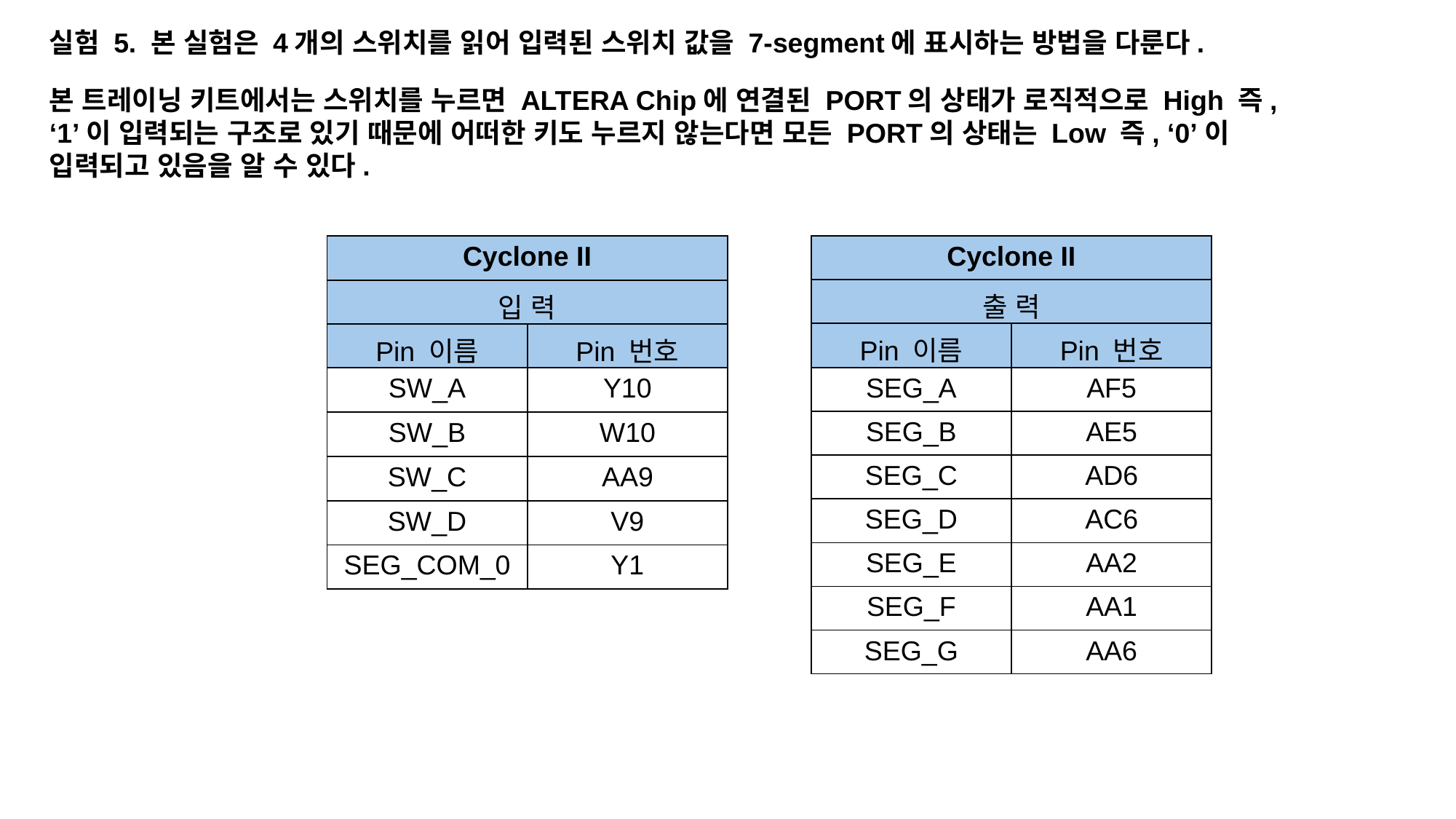

실험 5. 본 실험은 4개의 스위치를 읽어 입력된 스위치 값을 7-segment에 표시하는 방법을 다룬다.
본 트레이닝 키트에서는 스위치를 누르면 ALTERA Chip에 연결된 PORT의 상태가 로직적으로 High 즉, ‘1’이 입력되는 구조로 있기 때문에 어떠한 키도 누르지 않는다면 모든 PORT의 상태는 Low 즉, ‘0’이 입력되고 있음을 알 수 있다.
| Cyclone II |  |
| --- | --- |
| 입 력 |  |
| Pin 이름 | Pin 번호 |
| SW\_A | Y10 |
| SW\_B | W10 |
| SW\_C | AA9 |
| SW\_D | V9 |
| SEG\_COM\_0 | Y1 |
| Cyclone II |  |
| --- | --- |
| 출 력 |  |
| Pin 이름 | Pin 번호 |
| SEG\_A | AF5 |
| SEG\_B | AE5 |
| SEG\_C | AD6 |
| SEG\_D | AC6 |
| SEG\_E | AA2 |
| SEG\_F | AA1 |
| SEG\_G | AA6 |